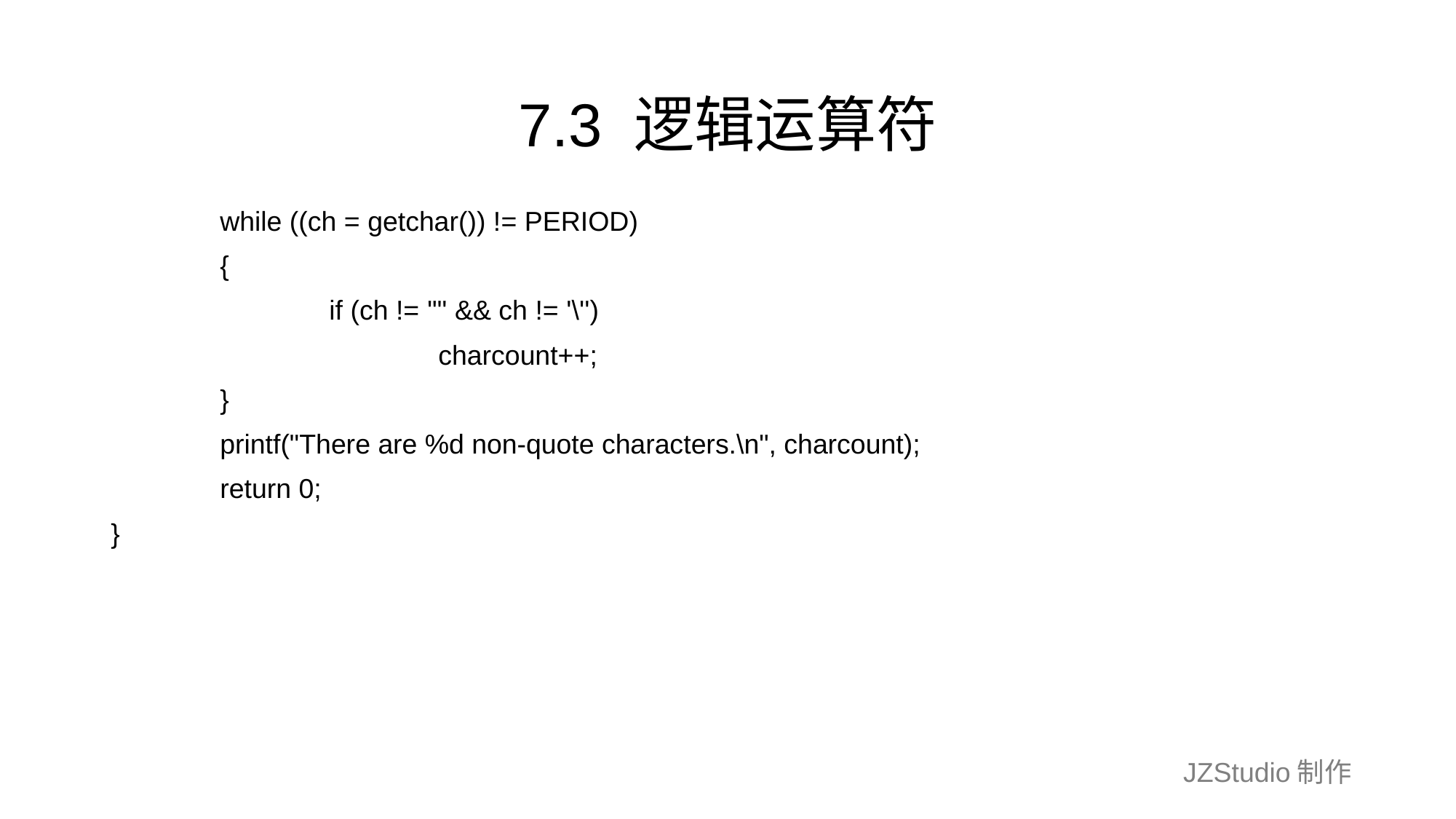

# 7.3 逻辑运算符
	while ((ch = getchar()) != PERIOD)
	{
		if (ch != '"' && ch != '\'')
			charcount++;
	}
	printf("There are %d non-quote characters.\n", charcount);
	return 0;
}